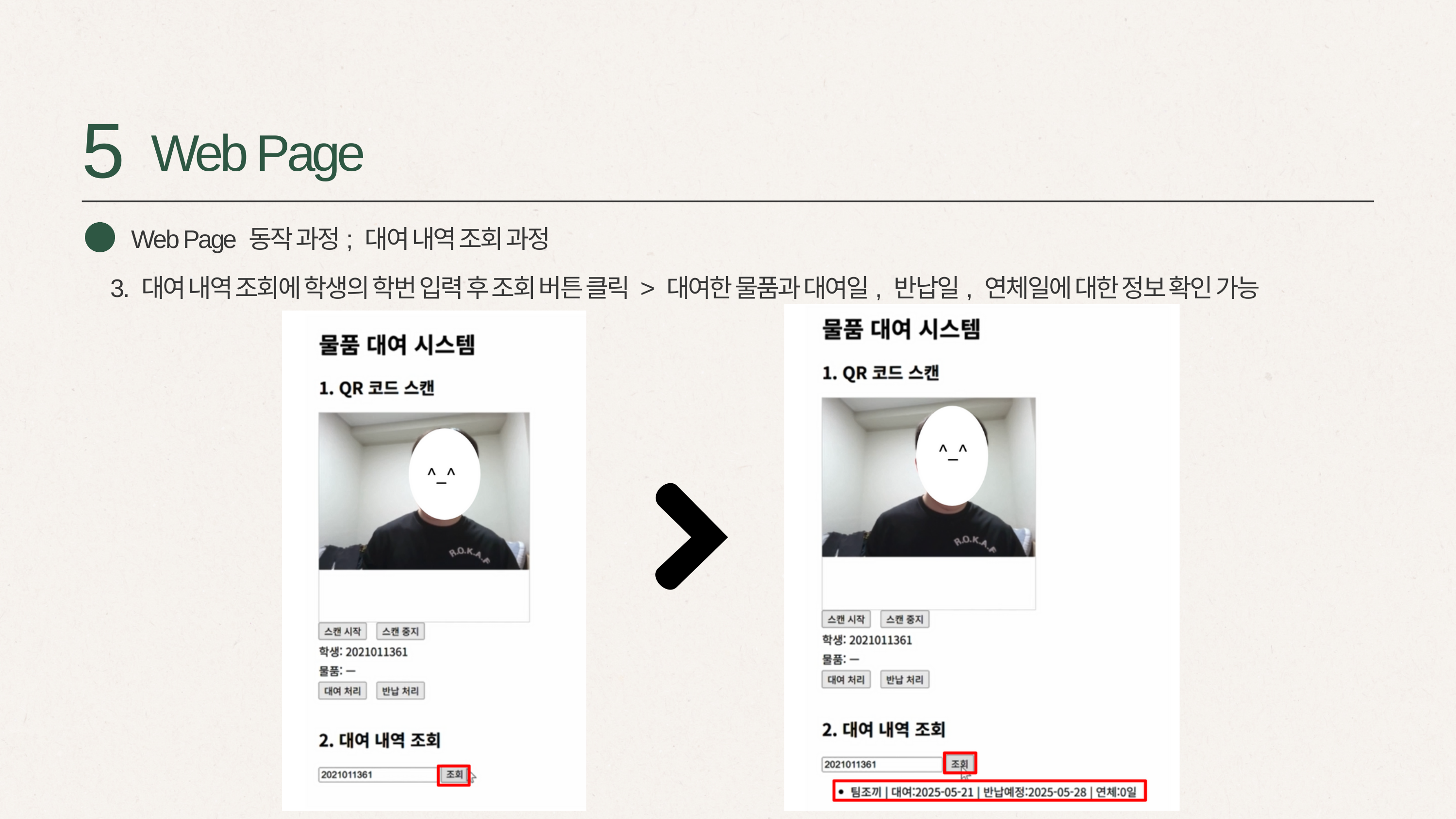

5
Web Page

Web Page 동작 과정; 대여 내역 조회 과정

3. 대여 내역 조회에 학생의 학번 입력 후 조회 버튼 클릭 > 대여한 물품과 대여일, 반납일, 연체일에 대한 정보 확인 가능